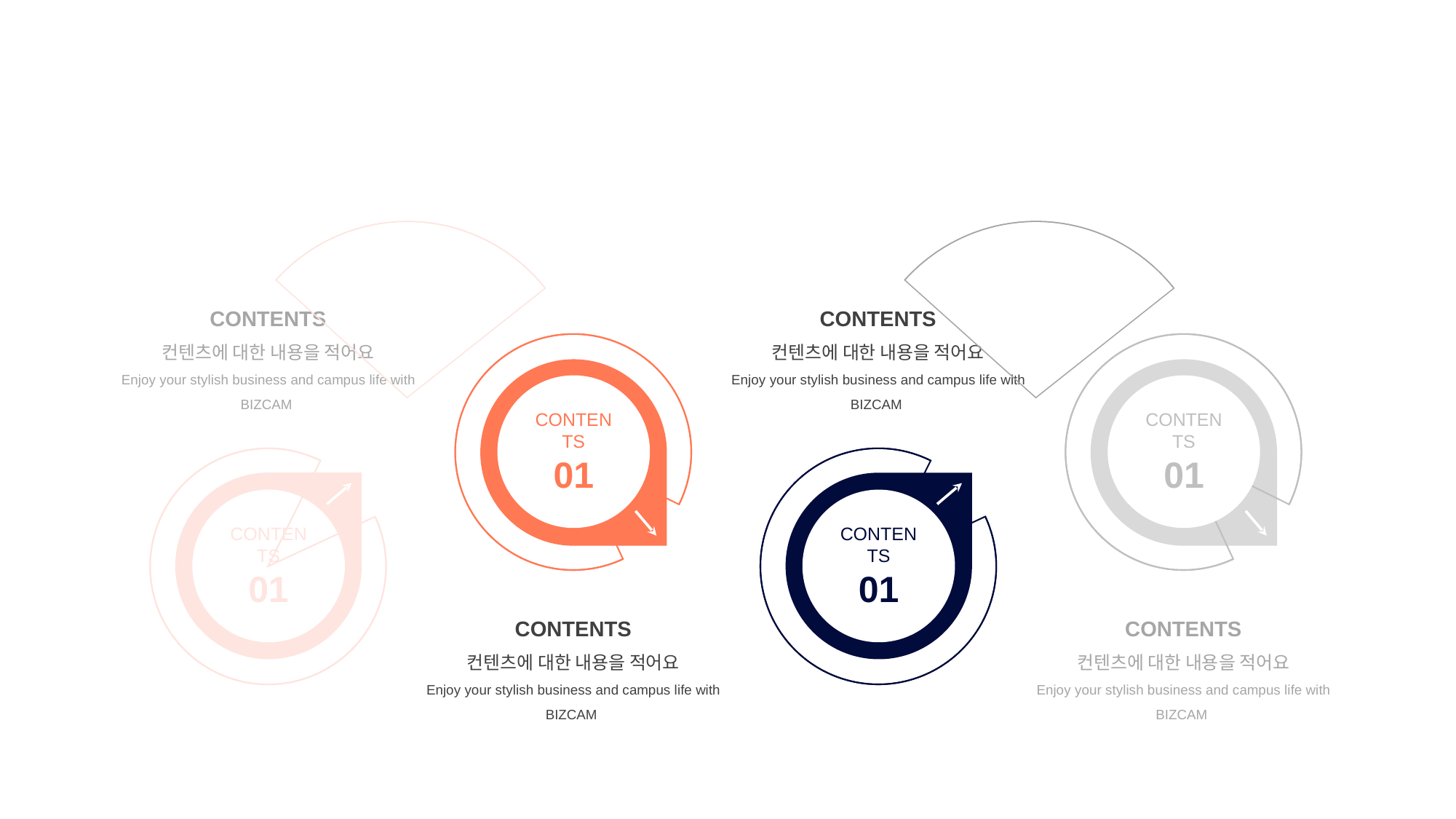

CONTENTS
컨텐츠에 대한 내용을 적어요
Enjoy your stylish business and campus life with BIZCAM
CONTENTS
컨텐츠에 대한 내용을 적어요
Enjoy your stylish business and campus life with BIZCAM

CONTENTS
01
CONTENTS
01

CONTENTS
01
CONTENTS
01
CONTENTS
컨텐츠에 대한 내용을 적어요
Enjoy your stylish business and campus life with BIZCAM
CONTENTS
컨텐츠에 대한 내용을 적어요
Enjoy your stylish business and campus life with BIZCAM